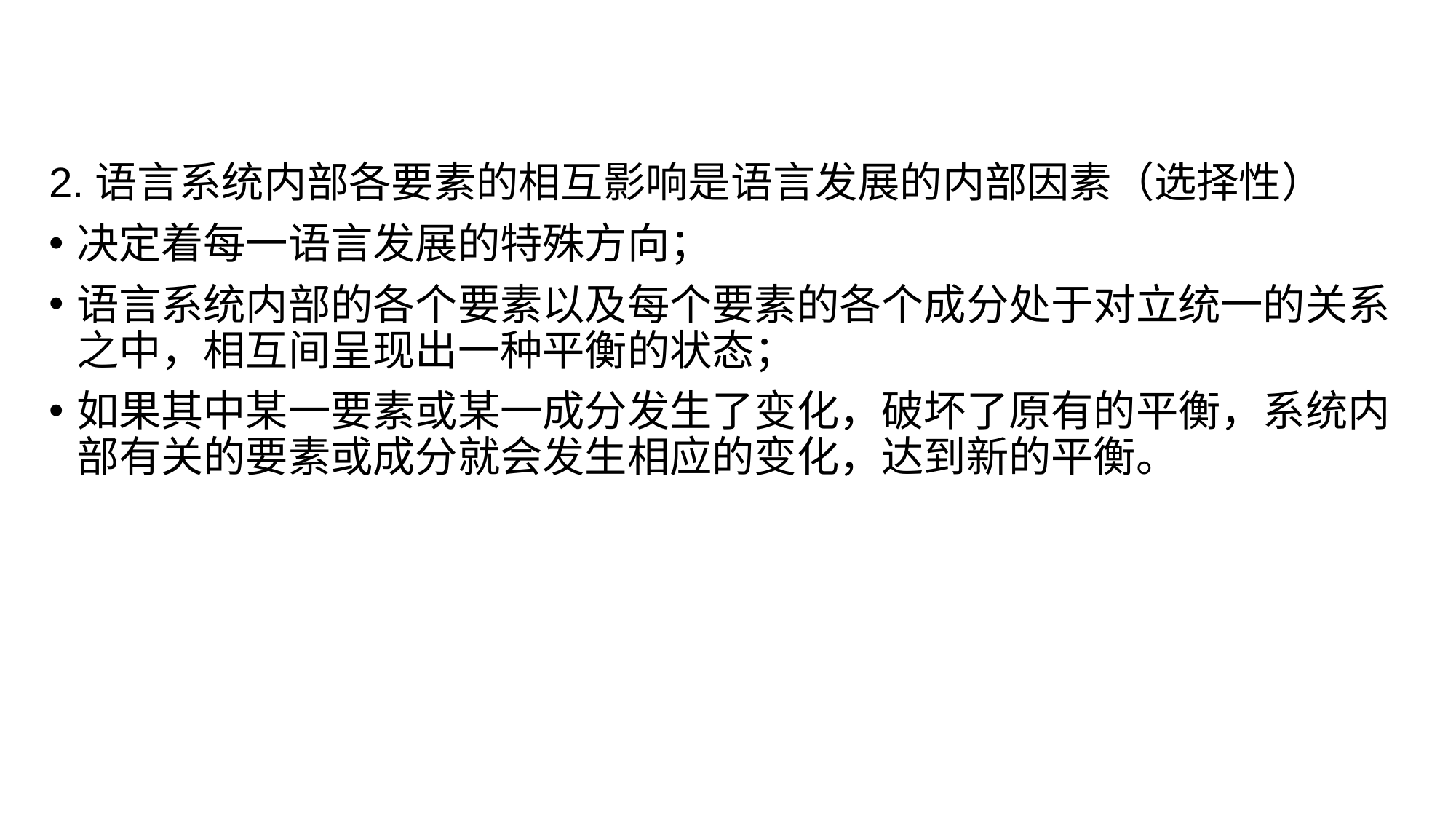

2.语言系统内部各要素的相互影响是语言发展的内部因素（选择性）
决定着每一语言发展的特殊方向；
语言系统内部的各个要素以及每个要素的各个成分处于对立统一的关系之中，相互间呈现出一种平衡的状态；
如果其中某一要素或某一成分发生了变化，破坏了原有的平衡，系统内部有关的要素或成分就会发生相应的变化，达到新的平衡。